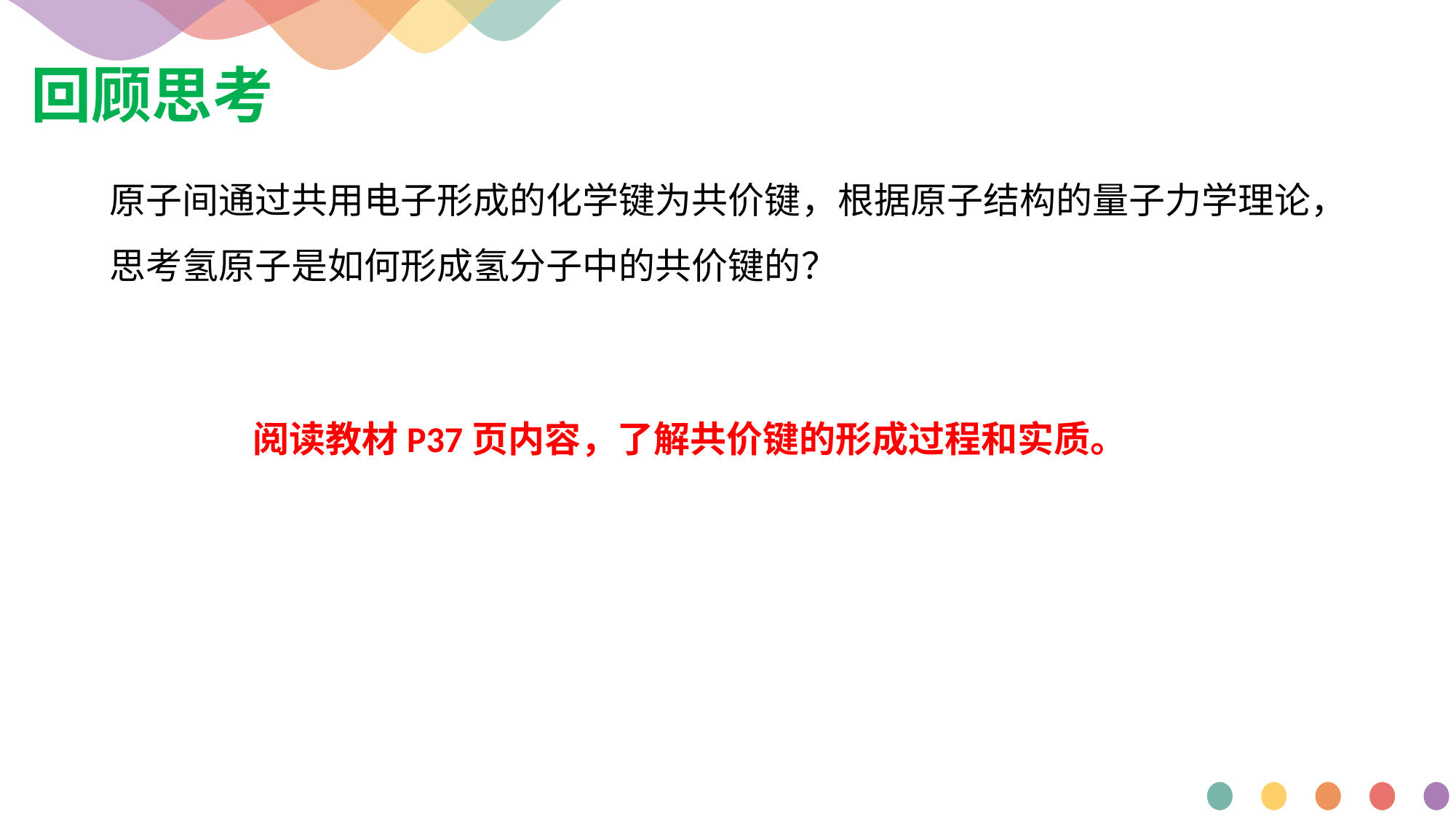

回顾思考
原子间通过共用电子形成的化学键为共价键，根据原子结构的量子力学理论，思考氢原子是如何形成氢分子中的共价键的？
阅读教材P37页内容，了解共价键的形成过程和实质。